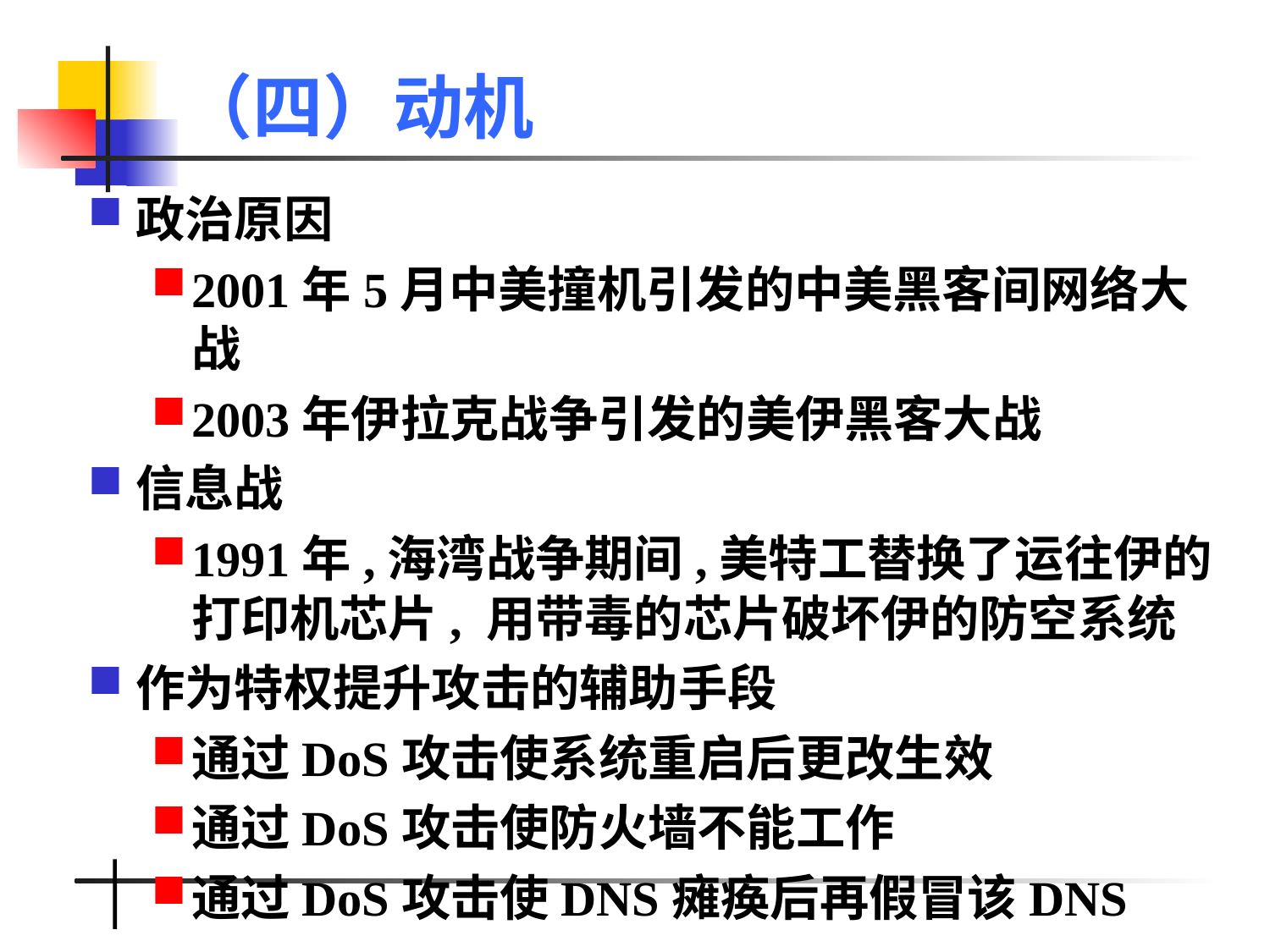

（四）动机
政治原因
2001年5月中美撞机引发的中美黑客间网络大战
2003年伊拉克战争引发的美伊黑客大战
信息战
1991年,海湾战争期间,美特工替换了运往伊的打印机芯片, 用带毒的芯片破坏伊的防空系统
作为特权提升攻击的辅助手段
通过DoS攻击使系统重启后更改生效
通过DoS攻击使防火墙不能工作
通过DoS攻击使DNS瘫痪后再假冒该DNS